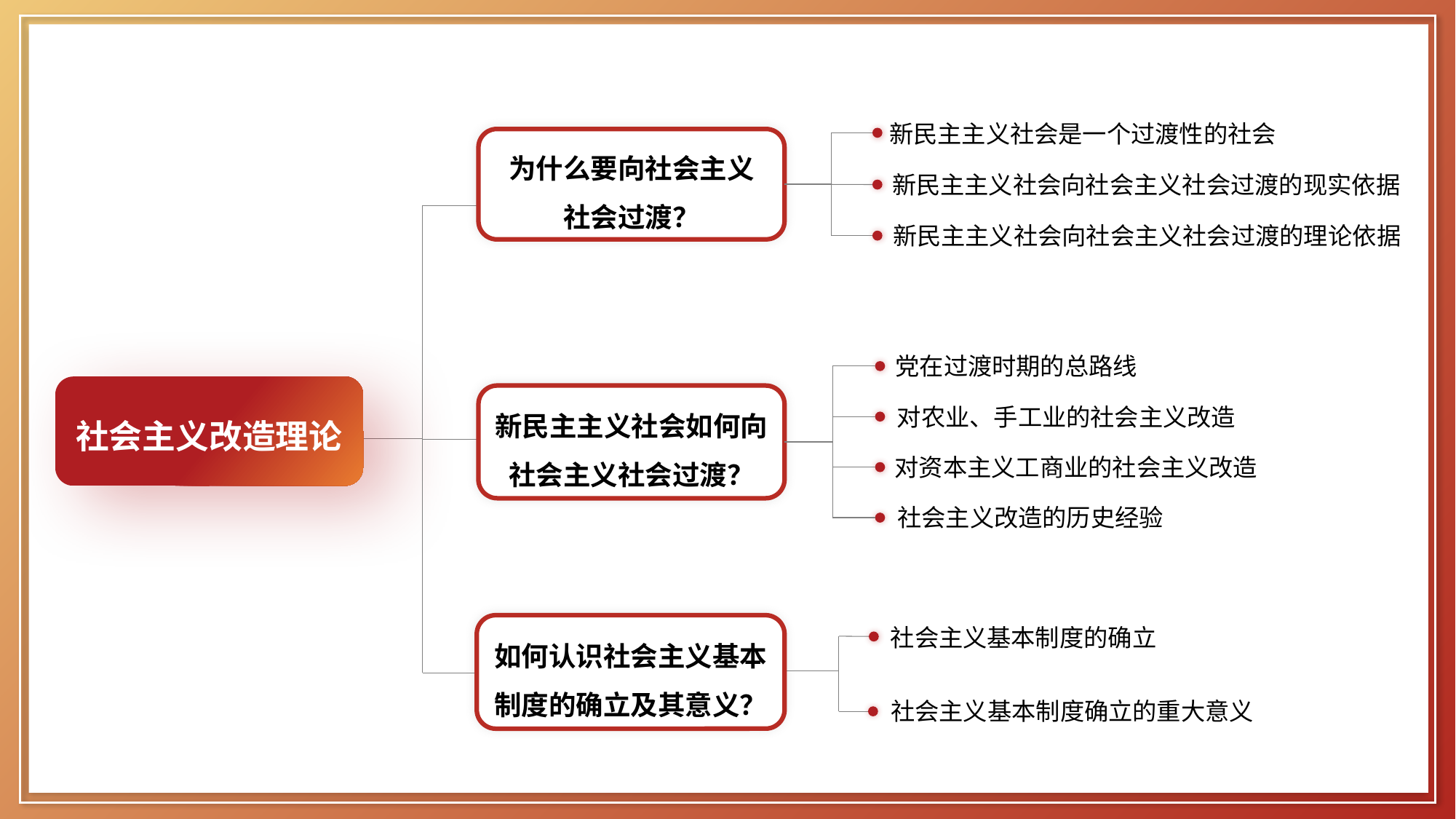

新民主主义社会是一个过渡性的社会

为什么要向社会主义
社会过渡？
新民主主义社会向社会主义社会过渡的现实依据

新民主主义社会向社会主义社会过渡的理论依据

党在过渡时期的总路线

对农业、手工业的社会主义改造

对资本主义工商业的社会主义改造

社会主义改造的历史经验

社会主义改造理论
新民主主义社会如何向社会主义社会过渡？
如何认识社会主义基本制度的确立及其意义？
社会主义基本制度的确立

社会主义基本制度确立的重大意义